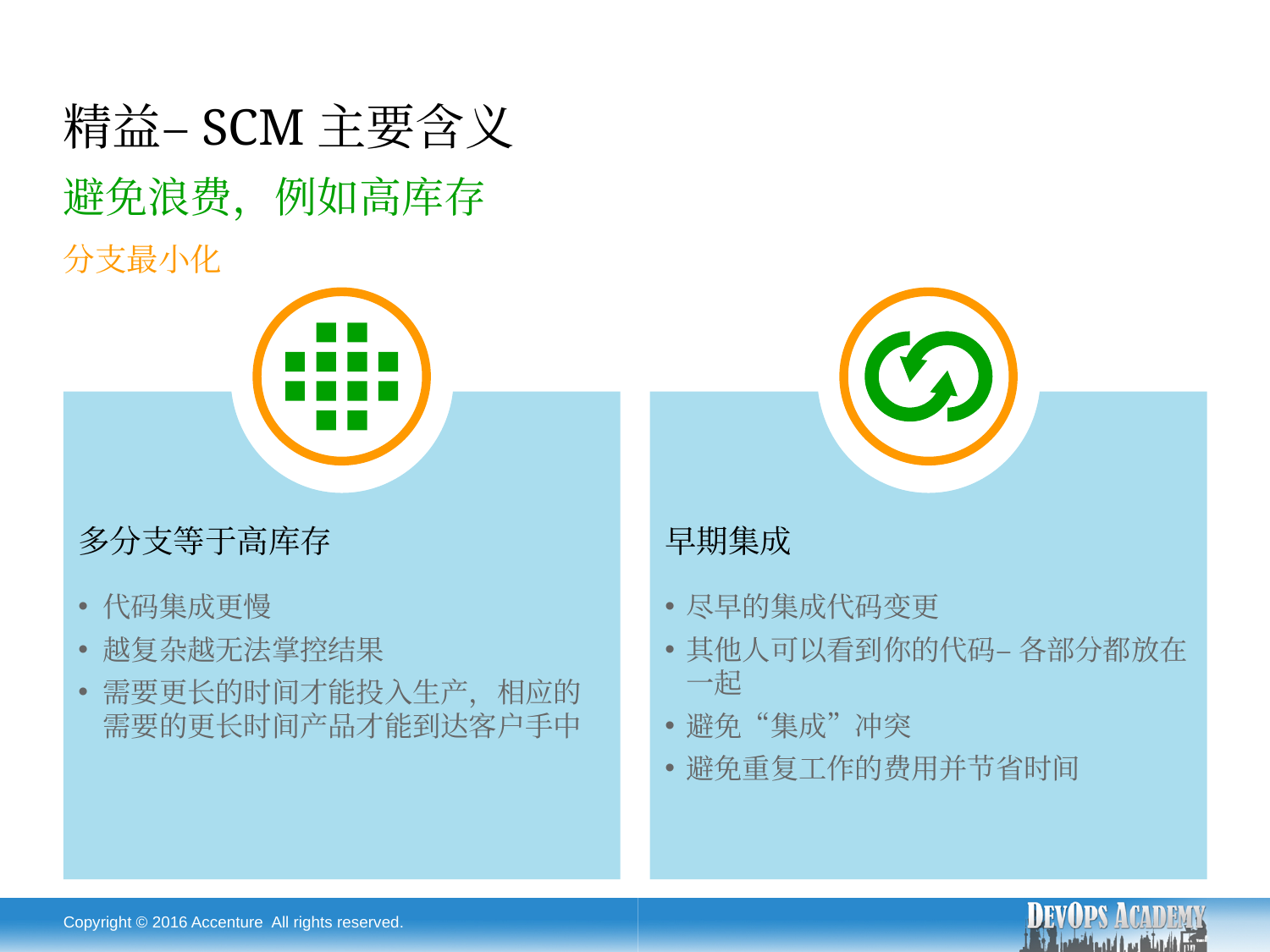

# 精益–SCM主要含义
避免浪费，例如高库存
分支最小化

多分支等于高库存
代码集成更慢
越复杂越无法掌控结果
需要更长的时间才能投入生产，相应的需要的更长时间产品才能到达客户手中
早期集成
尽早的集成代码变更
其他人可以看到你的代码– 各部分都放在一起
避免“集成”冲突
避免重复工作的费用并节省时间
Copyright © 2016 Accenture  All rights reserved.